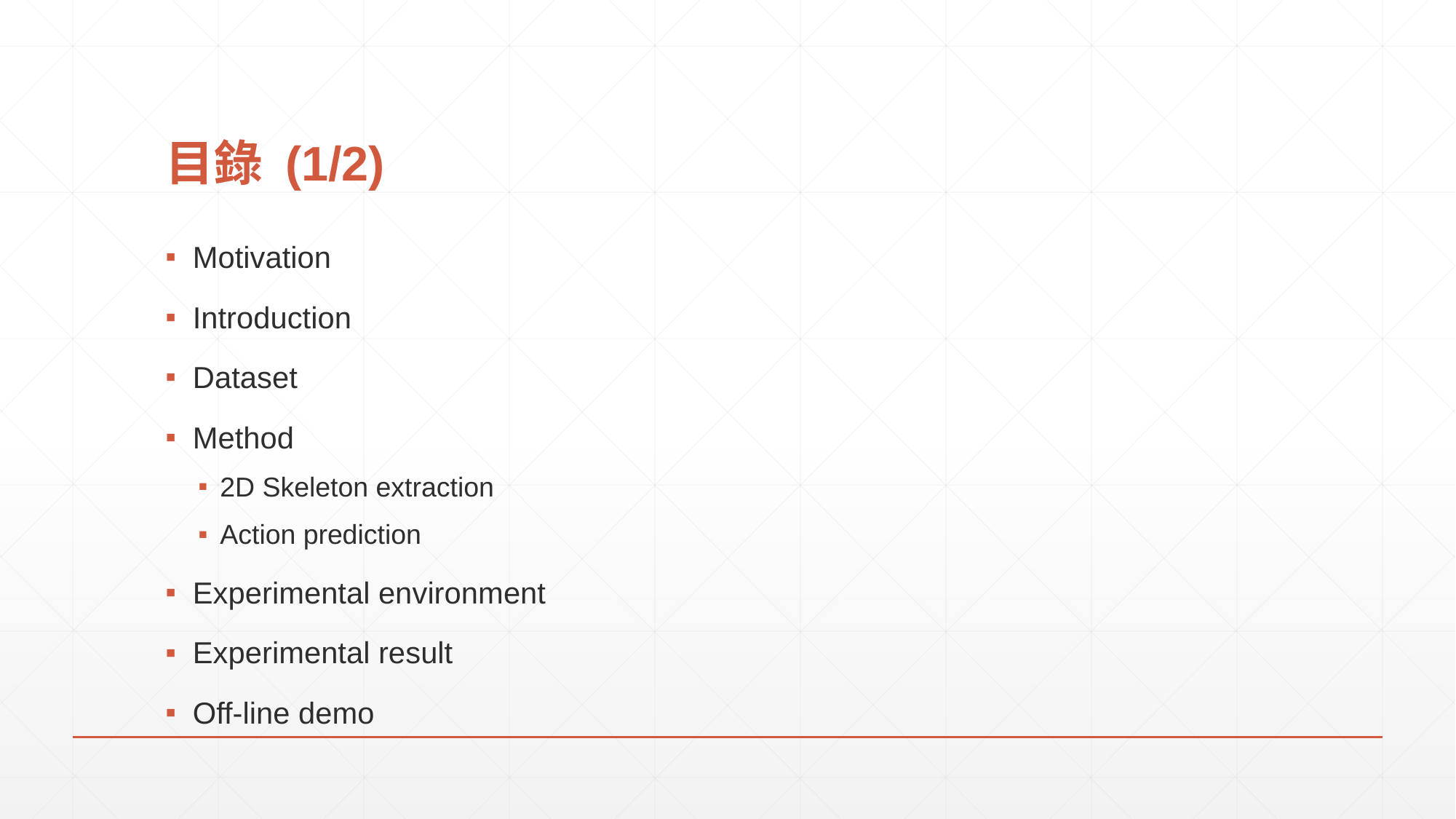

# 目錄 (1/2)
Motivation
Introduction
Dataset
Method
2D Skeleton extraction
Action prediction
Experimental environment
Experimental result
Off-line demo